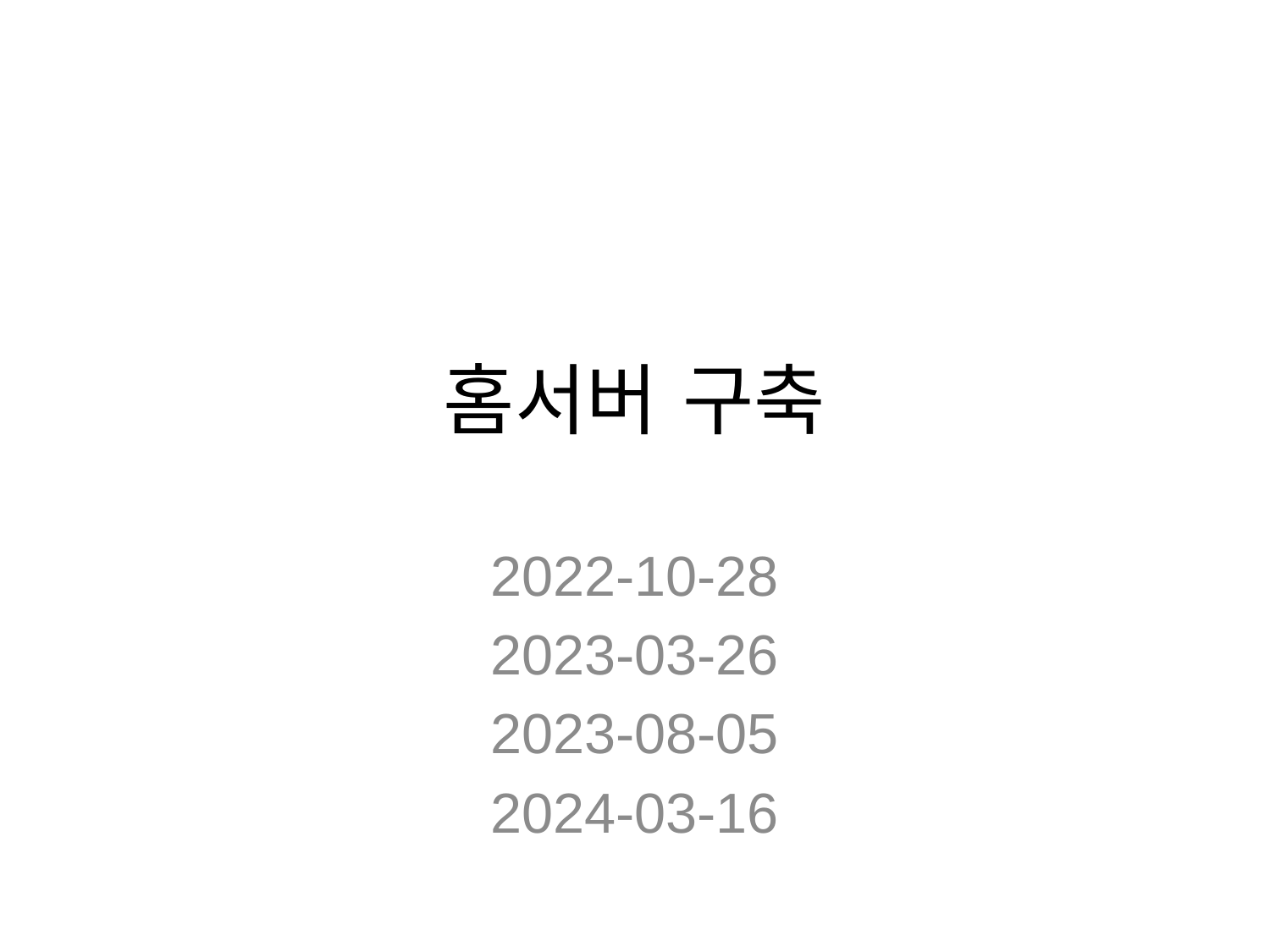

# 홈서버 구축
2022-10-28
2023-03-26
2023-08-05
2024-03-16